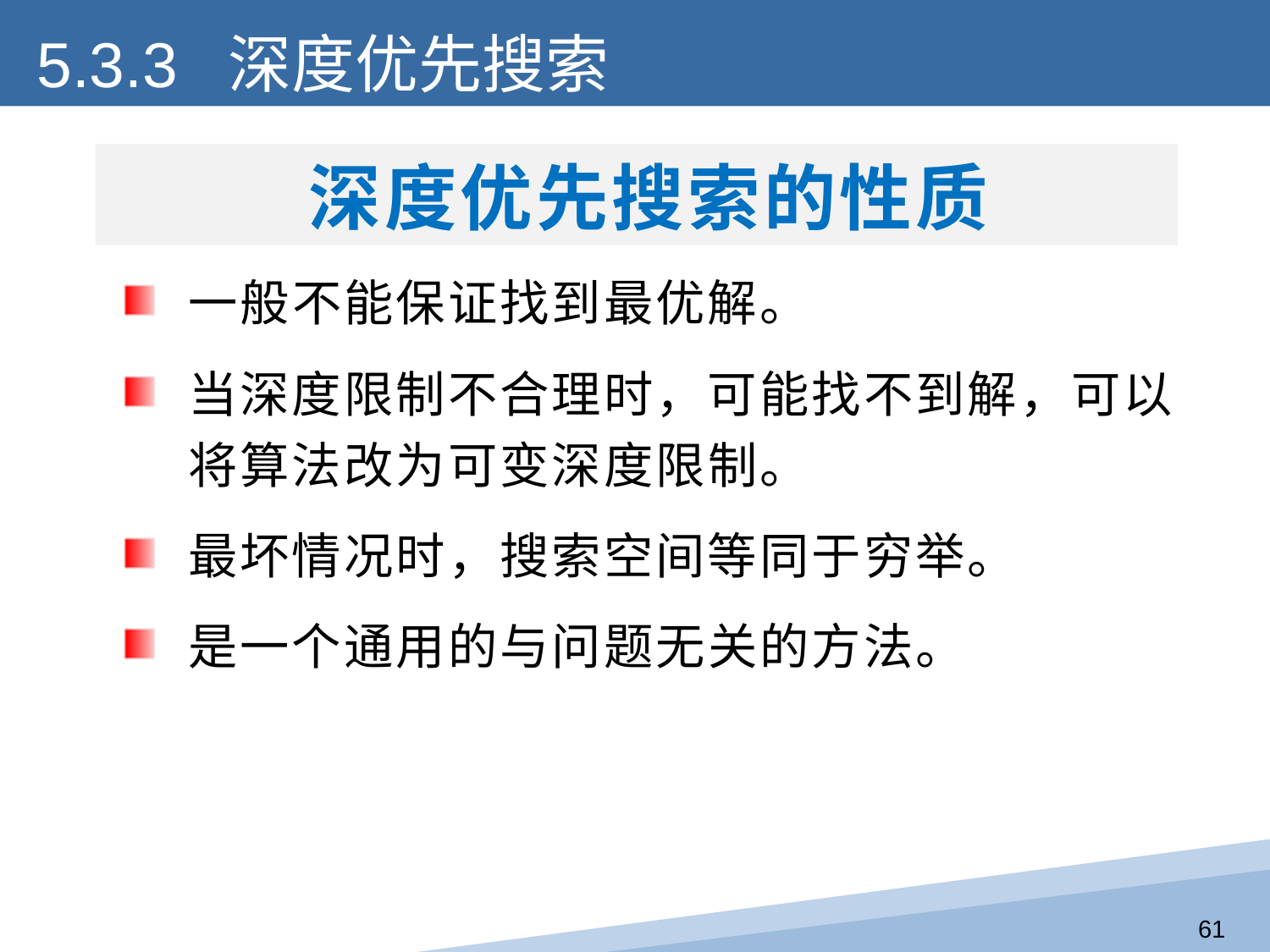

5.3.3  深度优先搜索
深度优先搜索的性质
一般不能保证找到最优解。
当深度限制不合理时，可能找不到解，可以将算法改为可变深度限制。
最坏情况时，搜索空间等同于穷举。
是一个通用的与问题无关的方法。

61